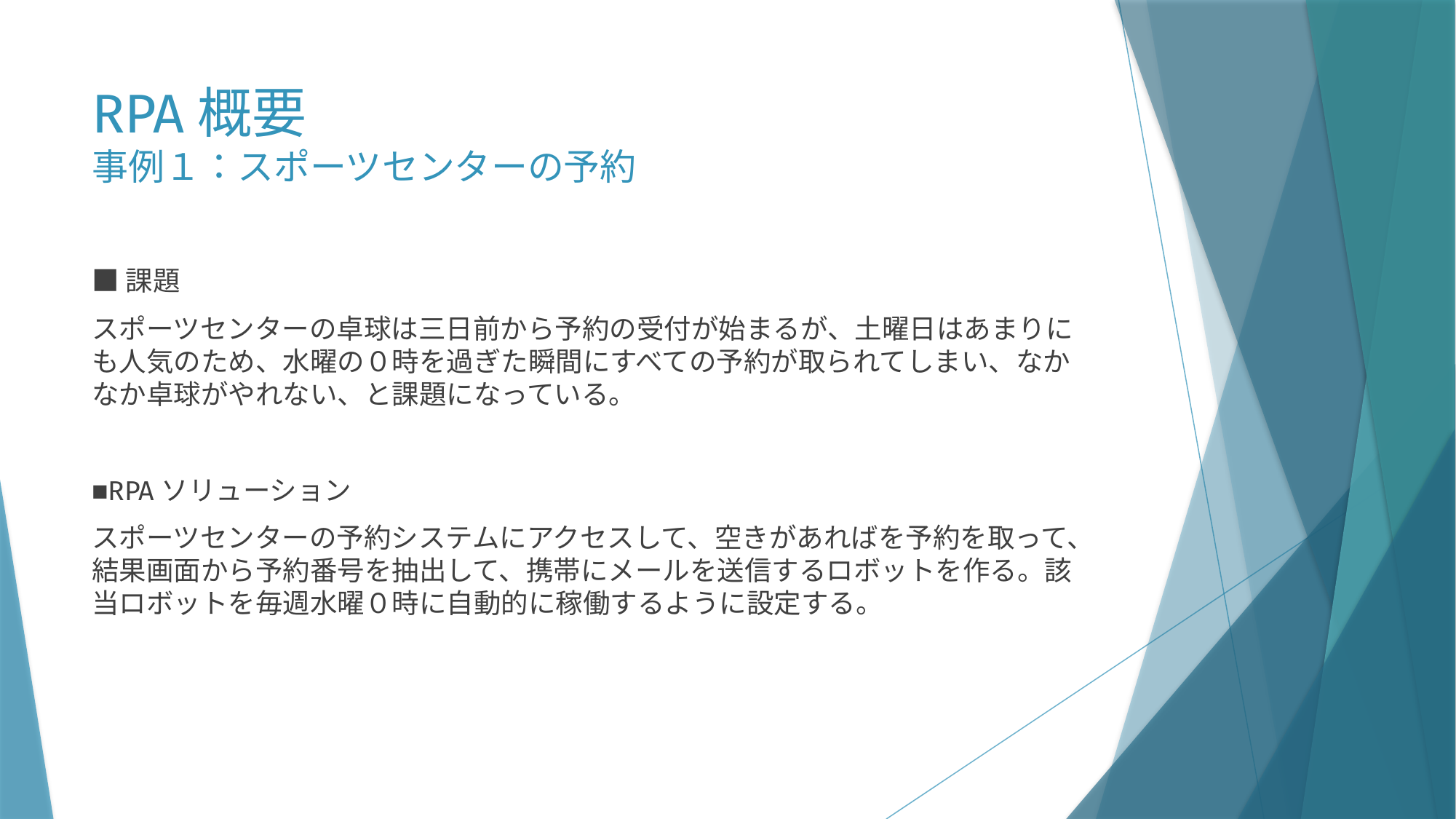

# RPA概要 事例１：スポーツセンターの予約
■課題
スポーツセンターの卓球は三日前から予約の受付が始まるが、土曜日はあまりにも人気のため、水曜の０時を過ぎた瞬間にすべての予約が取られてしまい、なかなか卓球がやれない、と課題になっている。

■RPAソリューション
スポーツセンターの予約システムにアクセスして、空きがあればを予約を取って、結果画面から予約番号を抽出して、携帯にメールを送信するロボットを作る。該当ロボットを毎週水曜０時に自動的に稼働するように設定する。